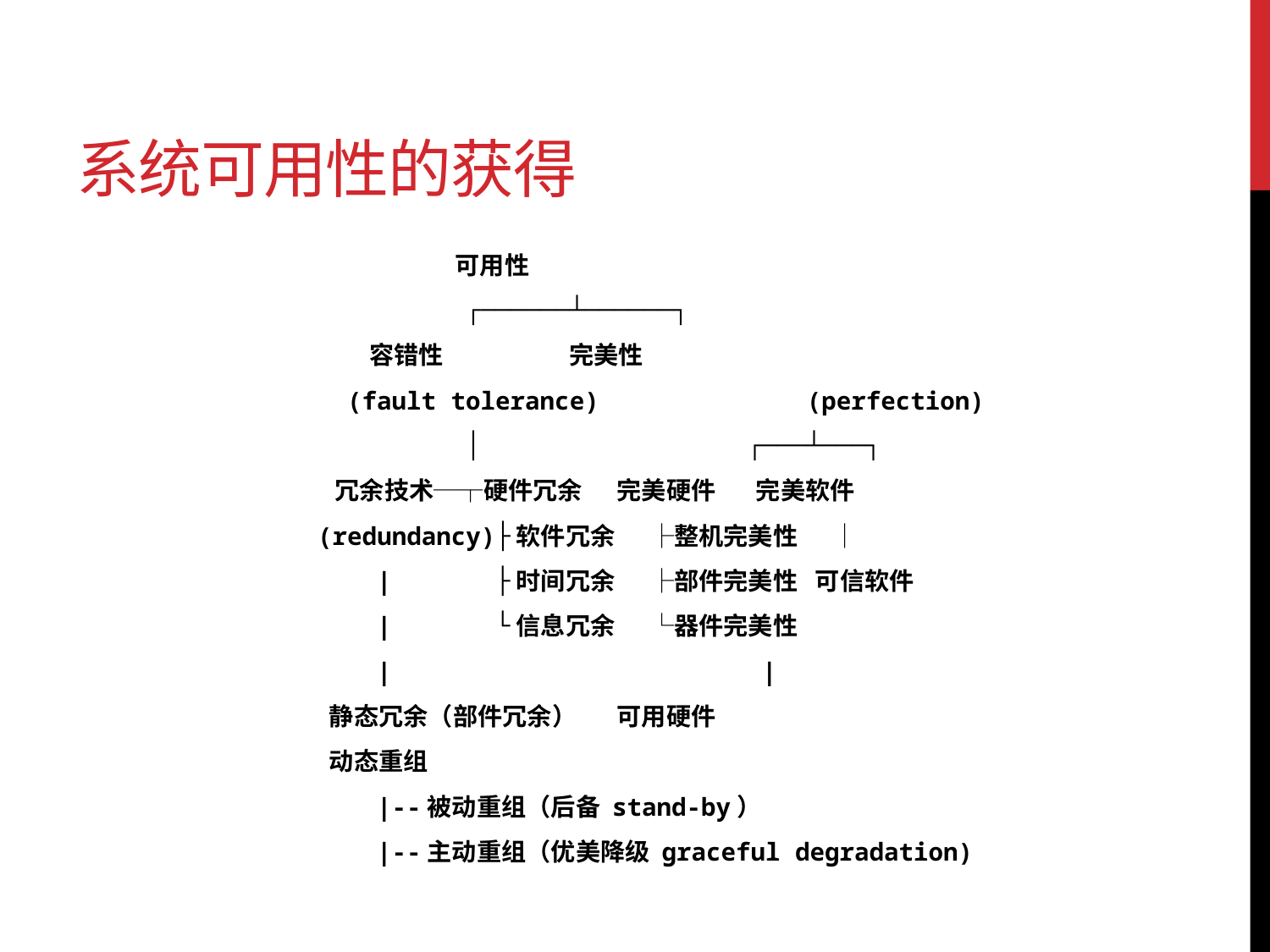

# 系统可用性的获得
                       可用性
          ┌──────┴──────┐
        容错性                      完美性
  (fault tolerance)              (perfection)
          │                  ┌───┴───┐
  冗余技术─┬硬件冗余      完美硬件       完美软件
(redundancy)├软件冗余      ├整机完美性      │
    |       ├时间冗余      ├部件完美性   可信软件
    |       └信息冗余      └器件完美性
    |                         |
 静态冗余（部件冗余）       可用硬件
 动态重组
    |--被动重组（后备 stand-by）
    |--主动重组（优美降级 graceful degradation)